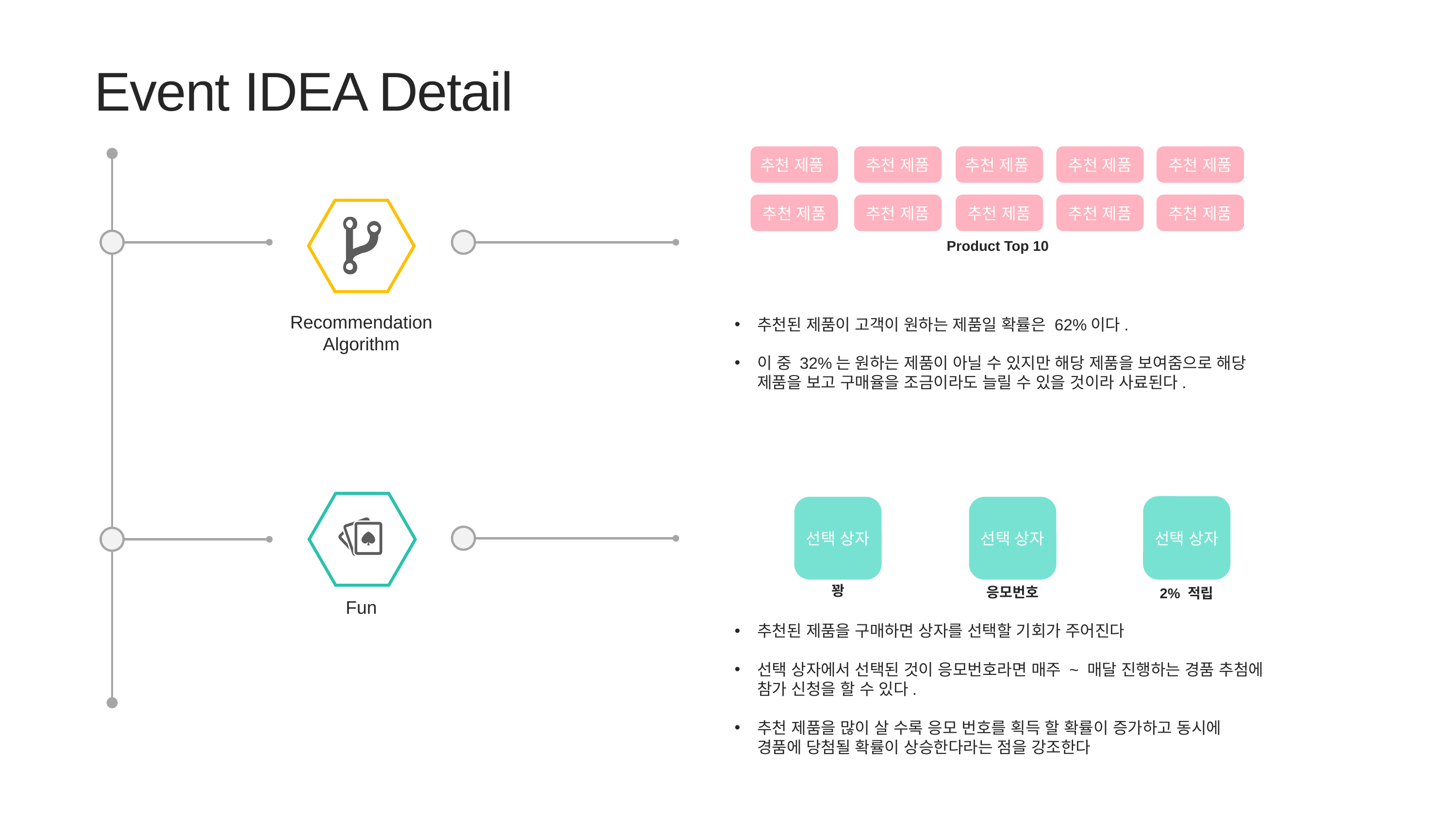

Event IDEA Detail
추천 제품
추천 제품
추천 제품
추천 제품
추천 제품
추천 제품
추천 제품
추천 제품
추천 제품
추천 제품

Product Top 10
Recommendation
Algorithm
추천된 제품이 고객이 원하는 제품일 확률은 62%이다.

이 중 32%는 원하는 제품이 아닐 수 있지만 해당 제품을 보여줌으로 해당 제품을 보고 구매율을 조금이라도 늘릴 수 있을 것이라 사료된다.

선택 상자
선택 상자
선택 상자

꽝
응모번호
2% 적립
Fun
추천된 제품을 구매하면 상자를 선택할 기회가 주어진다

선택 상자에서 선택된 것이 응모번호라면 매주 ~ 매달 진행하는 경품 추첨에 참가 신청을 할 수 있다.

추천 제품을 많이 살 수록 응모 번호를 획득 할 확률이 증가하고 동시에 경품에 당첨될 확률이 상승한다라는 점을 강조한다